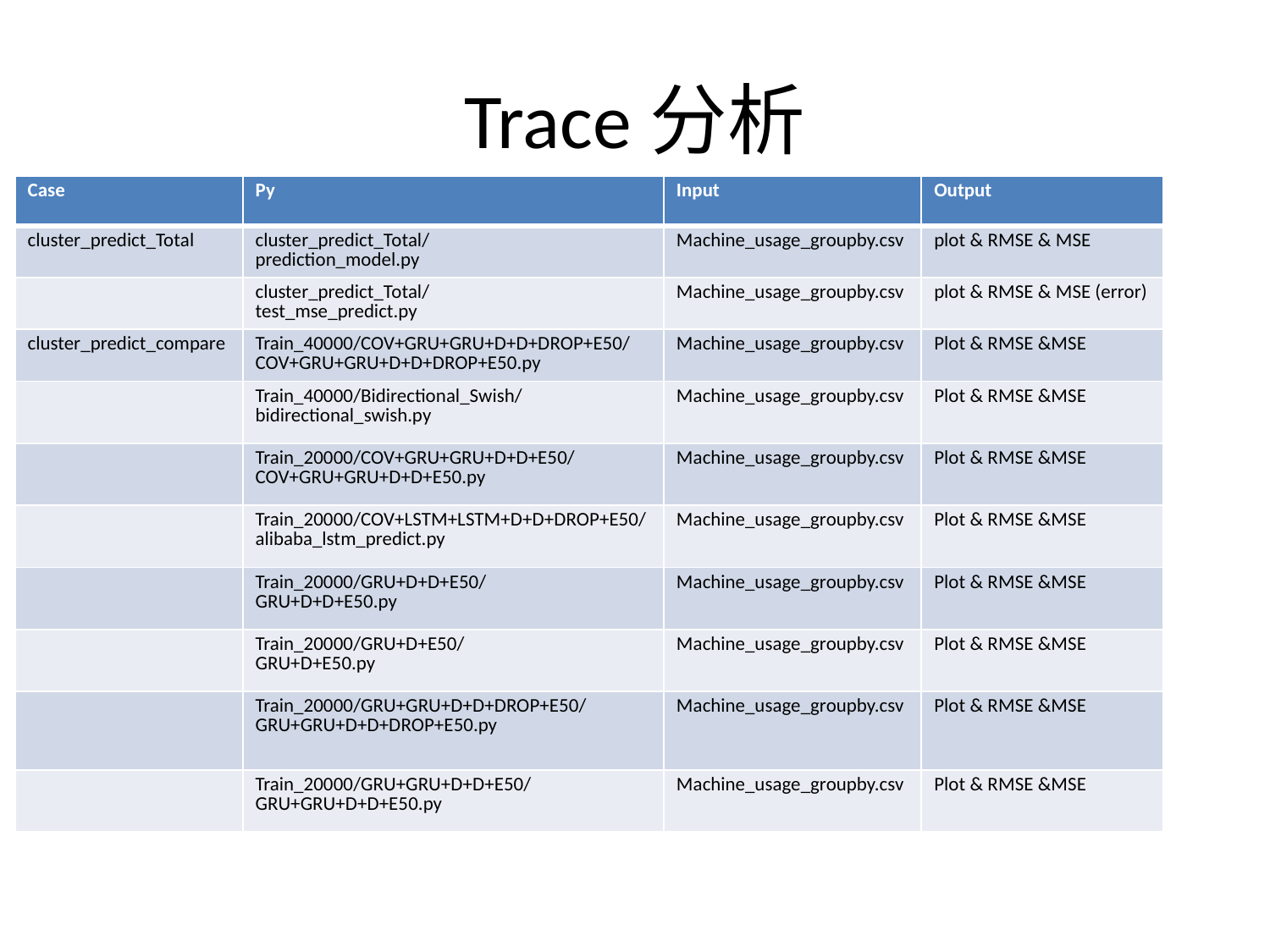

# Trace分析
| Case | Py | Input | Output |
| --- | --- | --- | --- |
| cluster\_predict\_Total | cluster\_predict\_Total/ prediction\_model.py | Machine\_usage\_groupby.csv | plot & RMSE & MSE |
|  | cluster\_predict\_Total/ test\_mse\_predict.py | Machine\_usage\_groupby.csv | plot & RMSE & MSE (error) |
| cluster\_predict\_compare | Train\_40000/COV+GRU+GRU+D+D+DROP+E50/ COV+GRU+GRU+D+D+DROP+E50.py | Machine\_usage\_groupby.csv | Plot & RMSE &MSE |
|  | Train\_40000/Bidirectional\_Swish/ bidirectional\_swish.py | Machine\_usage\_groupby.csv | Plot & RMSE &MSE |
|  | Train\_20000/COV+GRU+GRU+D+D+E50/ COV+GRU+GRU+D+D+E50.py | Machine\_usage\_groupby.csv | Plot & RMSE &MSE |
|  | Train\_20000/COV+LSTM+LSTM+D+D+DROP+E50/ alibaba\_lstm\_predict.py | Machine\_usage\_groupby.csv | Plot & RMSE &MSE |
|  | Train\_20000/GRU+D+D+E50/ GRU+D+D+E50.py | Machine\_usage\_groupby.csv | Plot & RMSE &MSE |
|  | Train\_20000/GRU+D+E50/ GRU+D+E50.py | Machine\_usage\_groupby.csv | Plot & RMSE &MSE |
|  | Train\_20000/GRU+GRU+D+D+DROP+E50/ GRU+GRU+D+D+DROP+E50.py | Machine\_usage\_groupby.csv | Plot & RMSE &MSE |
|  | Train\_20000/GRU+GRU+D+D+E50/ GRU+GRU+D+D+E50.py | Machine\_usage\_groupby.csv | Plot & RMSE &MSE |